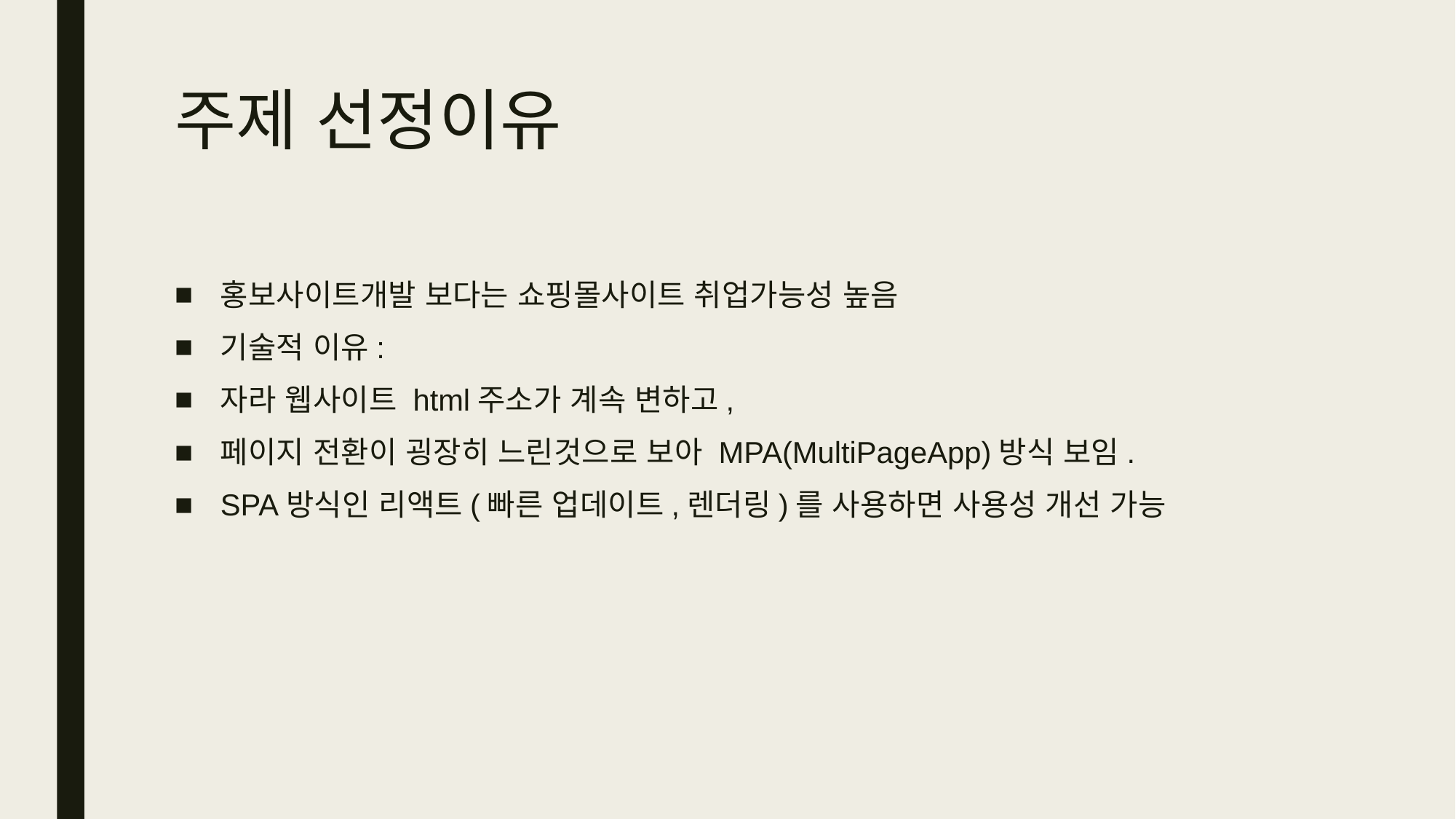

# 주제 선정이유
홍보사이트개발 보다는 쇼핑몰사이트 취업가능성 높음
기술적 이유:
자라 웹사이트 html주소가 계속 변하고,
페이지 전환이 굉장히 느린것으로 보아 MPA(MultiPageApp)방식 보임.
SPA방식인 리액트(빠른 업데이트,렌더링)를 사용하면 사용성 개선 가능